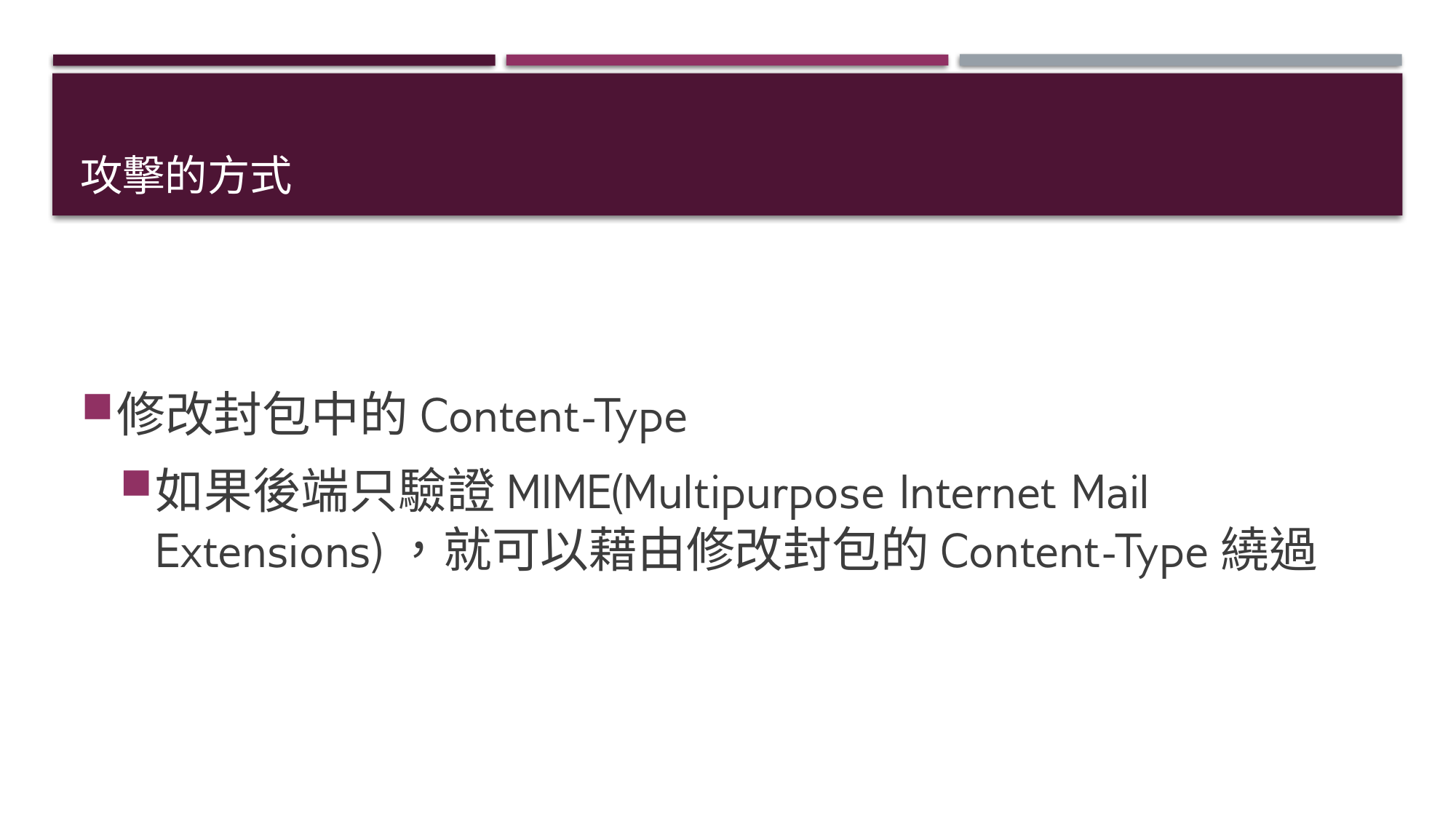

# 攻擊的方式
修改封包中的Content-Type
如果後端只驗證MIME(Multipurpose Internet Mail Extensions)，就可以藉由修改封包的Content-Type繞過